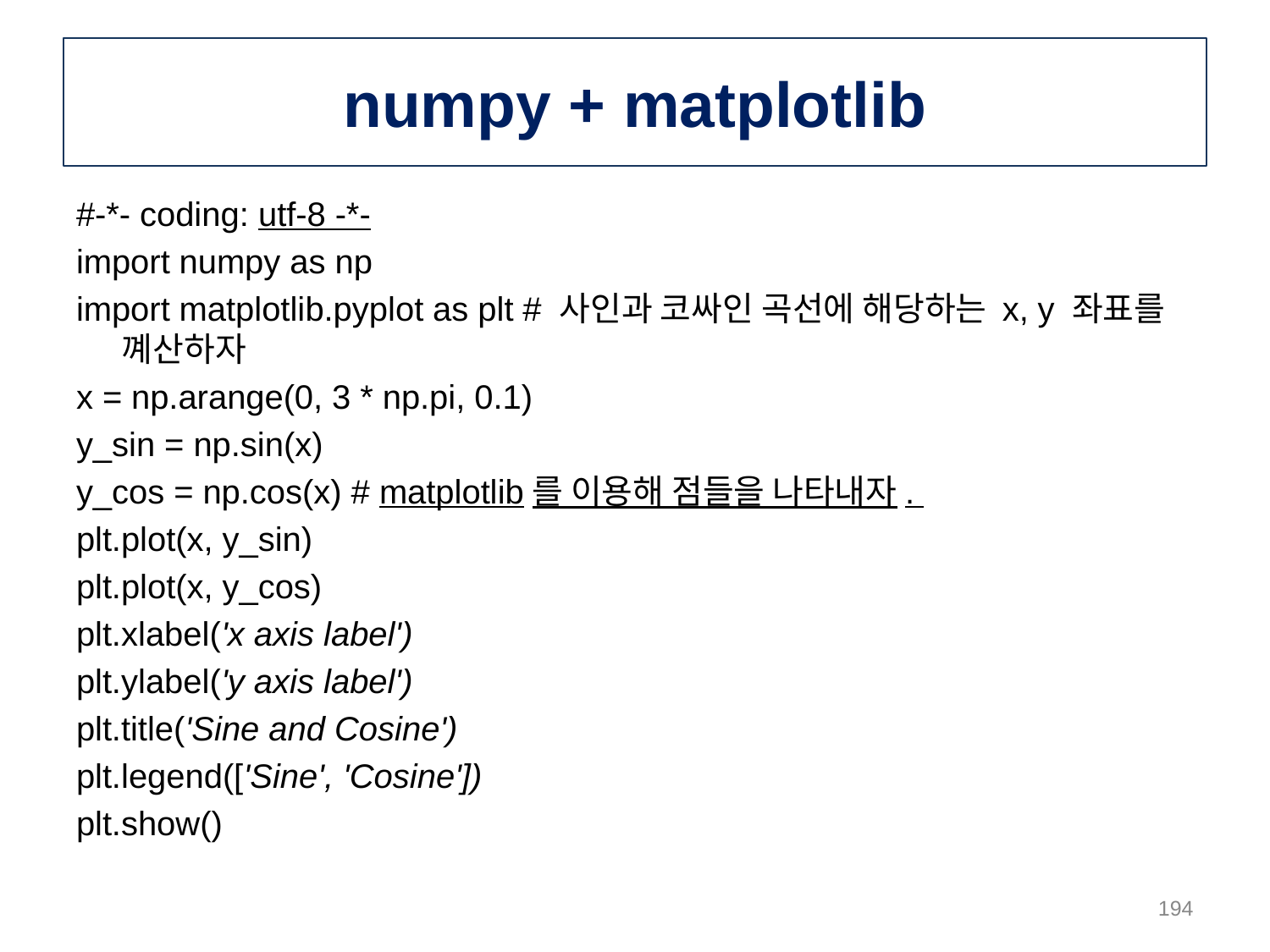

# numpy + matplotlib
#-*- coding: utf-8 -*-
import numpy as np
import matplotlib.pyplot as plt # 사인과 코싸인 곡선에 해당하는 x, y 좌표를 꼐산하자
x = np.arange(0, 3 * np.pi, 0.1)
y_sin = np.sin(x)
y_cos = np.cos(x) # matplotlib를 이용해 점들을 나타내자.
plt.plot(x, y_sin)
plt.plot(x, y_cos)
plt.xlabel('x axis label')
plt.ylabel('y axis label')
plt.title('Sine and Cosine')
plt.legend(['Sine', 'Cosine'])
plt.show()

194